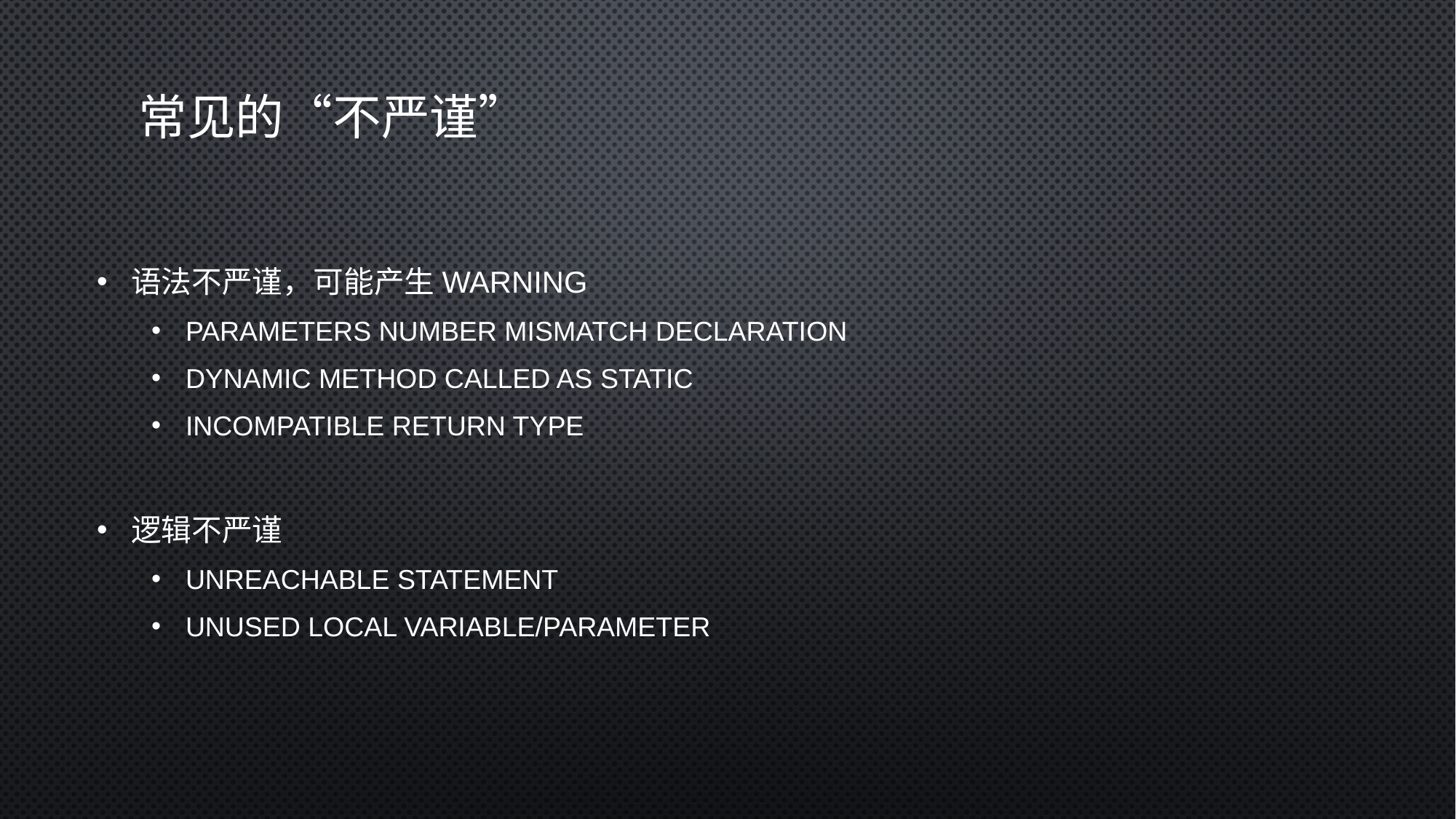

# 常见的“不严谨”

语法不严谨，可能产生warning
Parameters number mismatch declaration
Dynamic method called as static
Incompatible return type

逻辑不严谨
Unreachable statement
Unused local variable/parameter